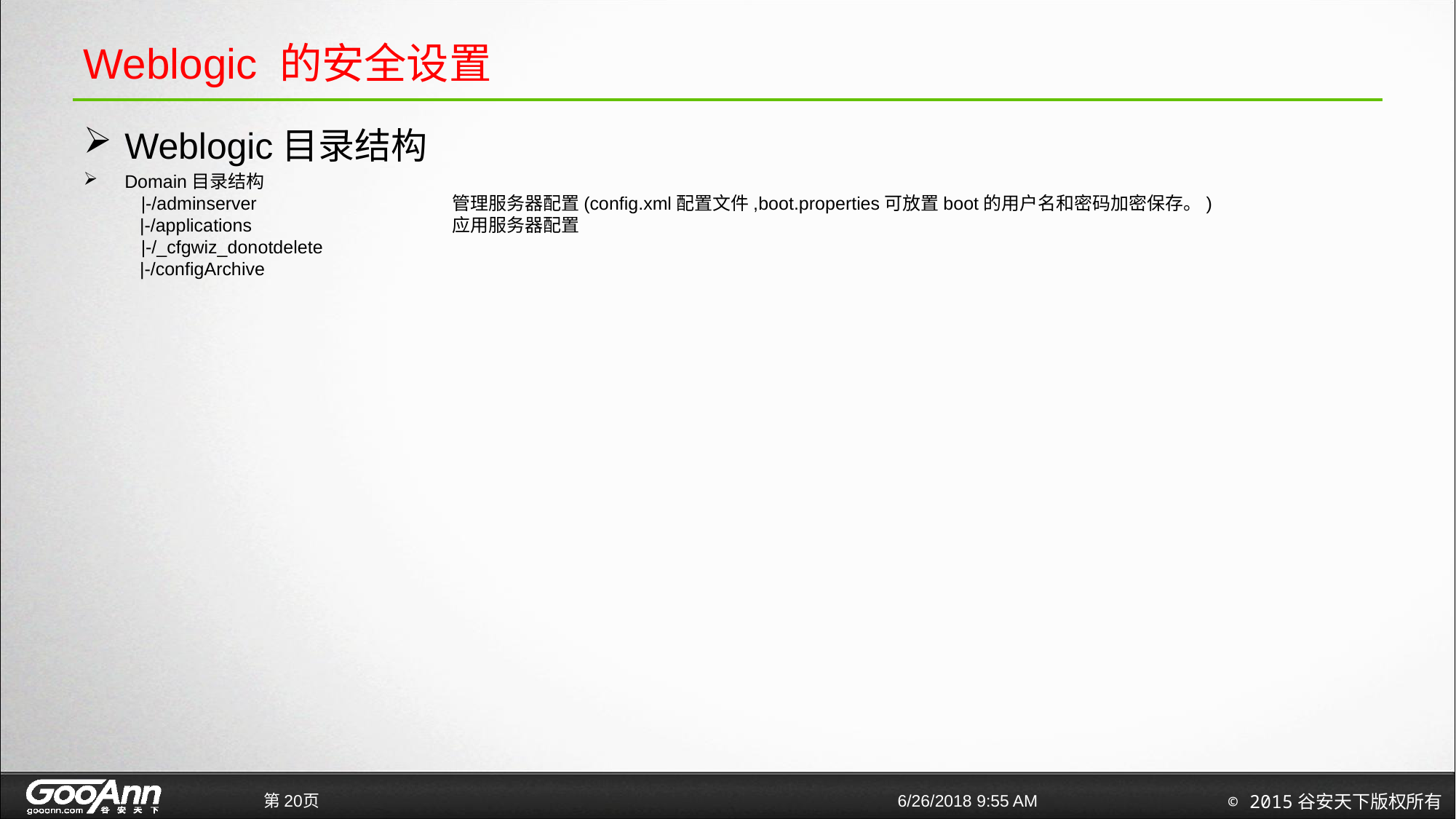

# Weblogic 的安全设置
Weblogic目录结构
Domain目录结构
   |-/adminserver    		管理服务器配置(config.xml配置文件,boot.properties可放置boot的用户名和密码加密保存。)
   |-/applications   		应用服务器配置
   |-/_cfgwiz_donotdelete
   |-/configArchive